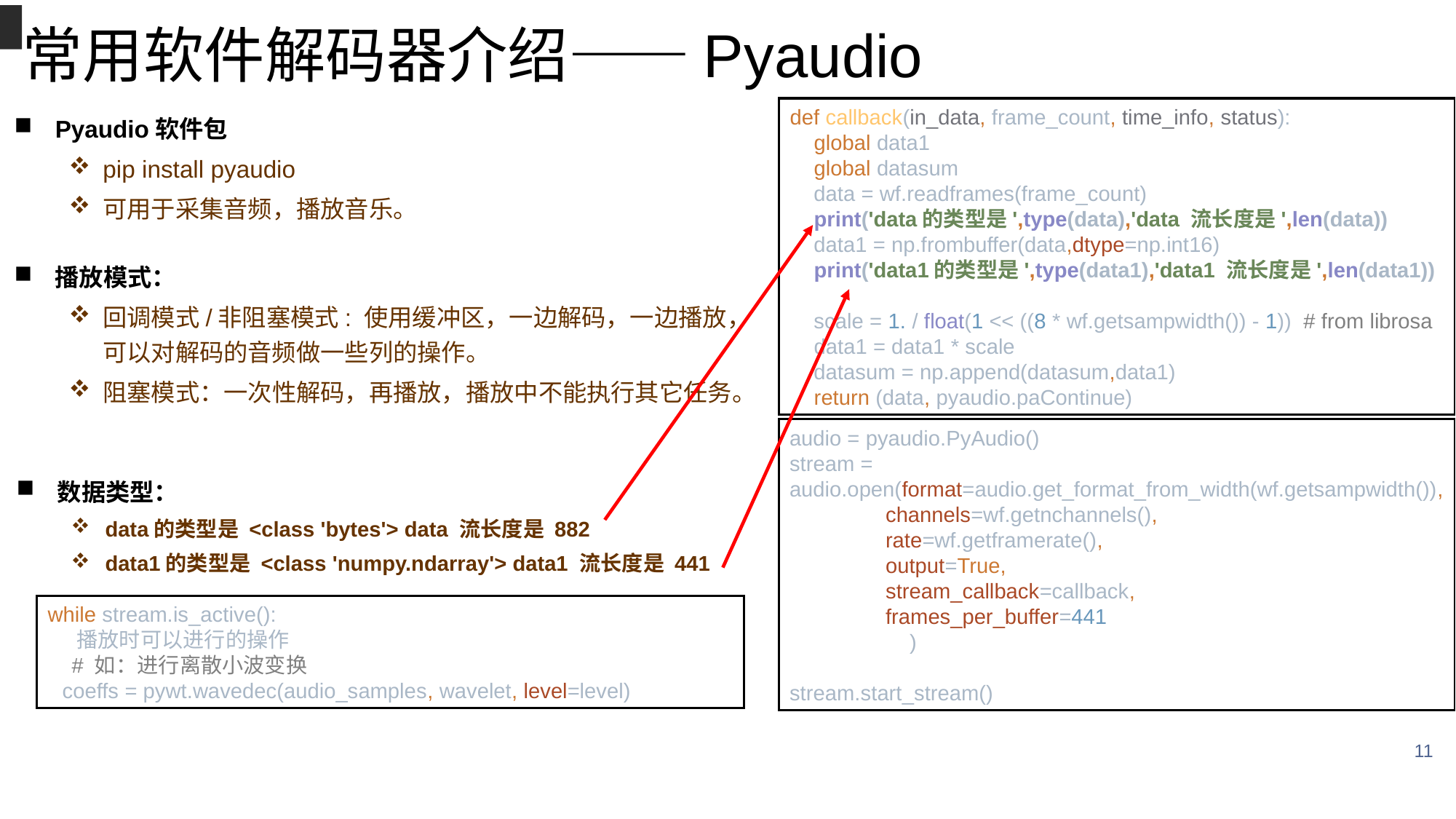

# 常用软件解码器介绍——Pyaudio
def callback(in_data, frame_count, time_info, status):
    global data1
    global datasum
    data = wf.readframes(frame_count)
    print('data的类型是',type(data),'data 流长度是',len(data))
    data1 = np.frombuffer(data,dtype=np.int16)
    print('data1的类型是',type(data1),'data1 流长度是',len(data1))
    scale = 1. / float(1 << ((8 * wf.getsampwidth()) - 1))  # from librosa
    data1 = data1 * scale
    datasum = np.append(datasum,data1)
    return (data, pyaudio.paContinue)
Pyaudio软件包
pip install pyaudio
可用于采集音频，播放音乐。
播放模式：
回调模式/非阻塞模式: 使用缓冲区，一边解码，一边播放，可以对解码的音频做一些列的操作。
阻塞模式：一次性解码，再播放，播放中不能执行其它任务。

audio = pyaudio.PyAudio()
stream = audio.open(format=audio.get_format_from_width(wf.getsampwidth()),
                channels=wf.getnchannels(),
                rate=wf.getframerate(),
                output=True,
                stream_callback=callback,
                frames_per_buffer=441
                    )
stream.start_stream()
数据类型：
data的类型是 <class 'bytes'> data 流长度是 882
data1的类型是 <class 'numpy.ndarray'> data1 流长度是 441
while stream.is_active():
    播放时可以进行的操作
    # 如：进行离散小波变换
  coeffs = pywt.wavedec(audio_samples, wavelet, level=level)
11